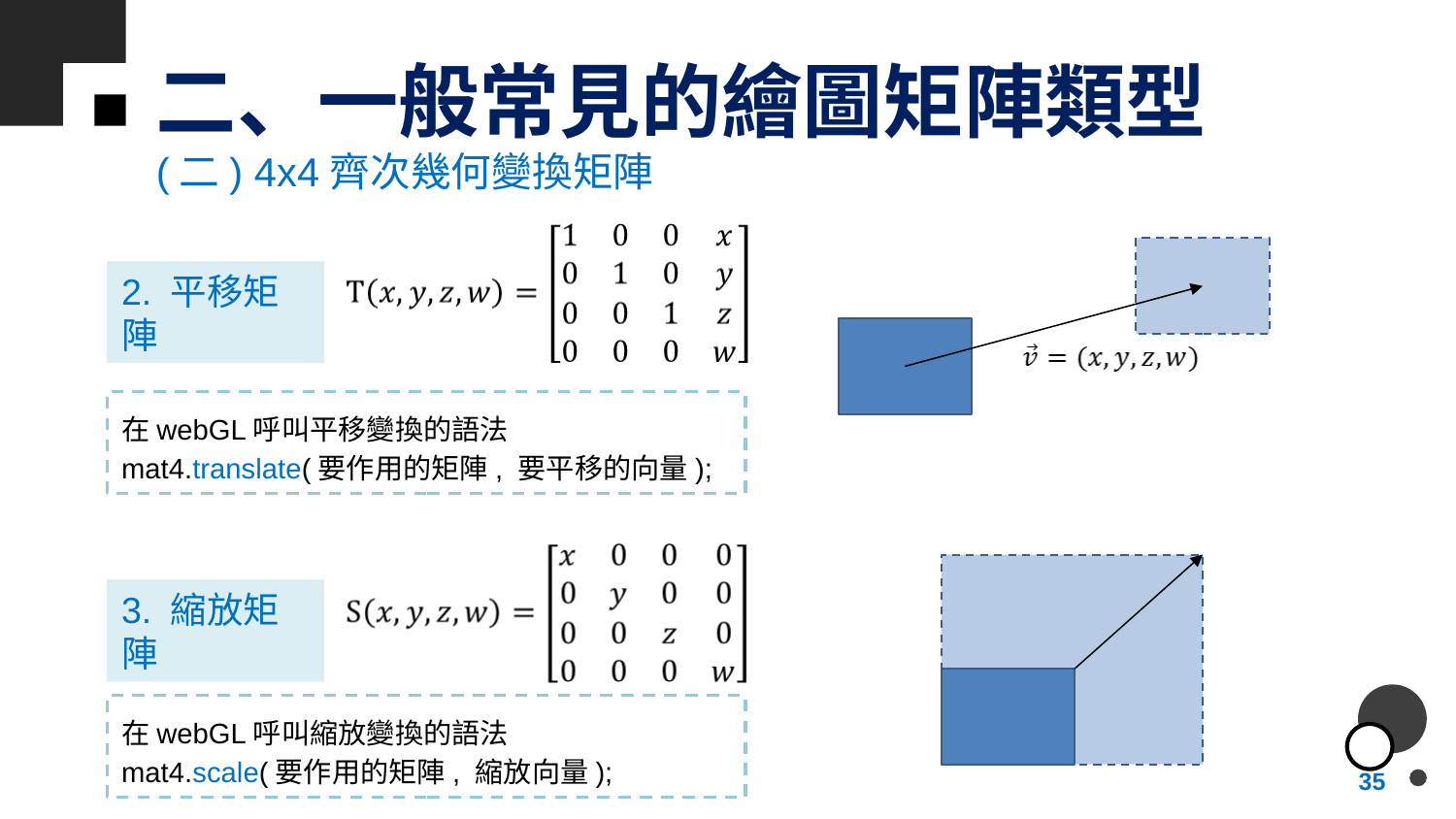

# 二、一般常見的繪圖矩陣類型
(二) 4x4齊次幾何變換矩陣

2. 平移矩陣
在webGL呼叫平移變換的語法
mat4.translate(要作用的矩陣, 要平移的向量);

3. 縮放矩陣

在webGL呼叫縮放變換的語法
mat4.scale(要作用的矩陣, 縮放向量);
35